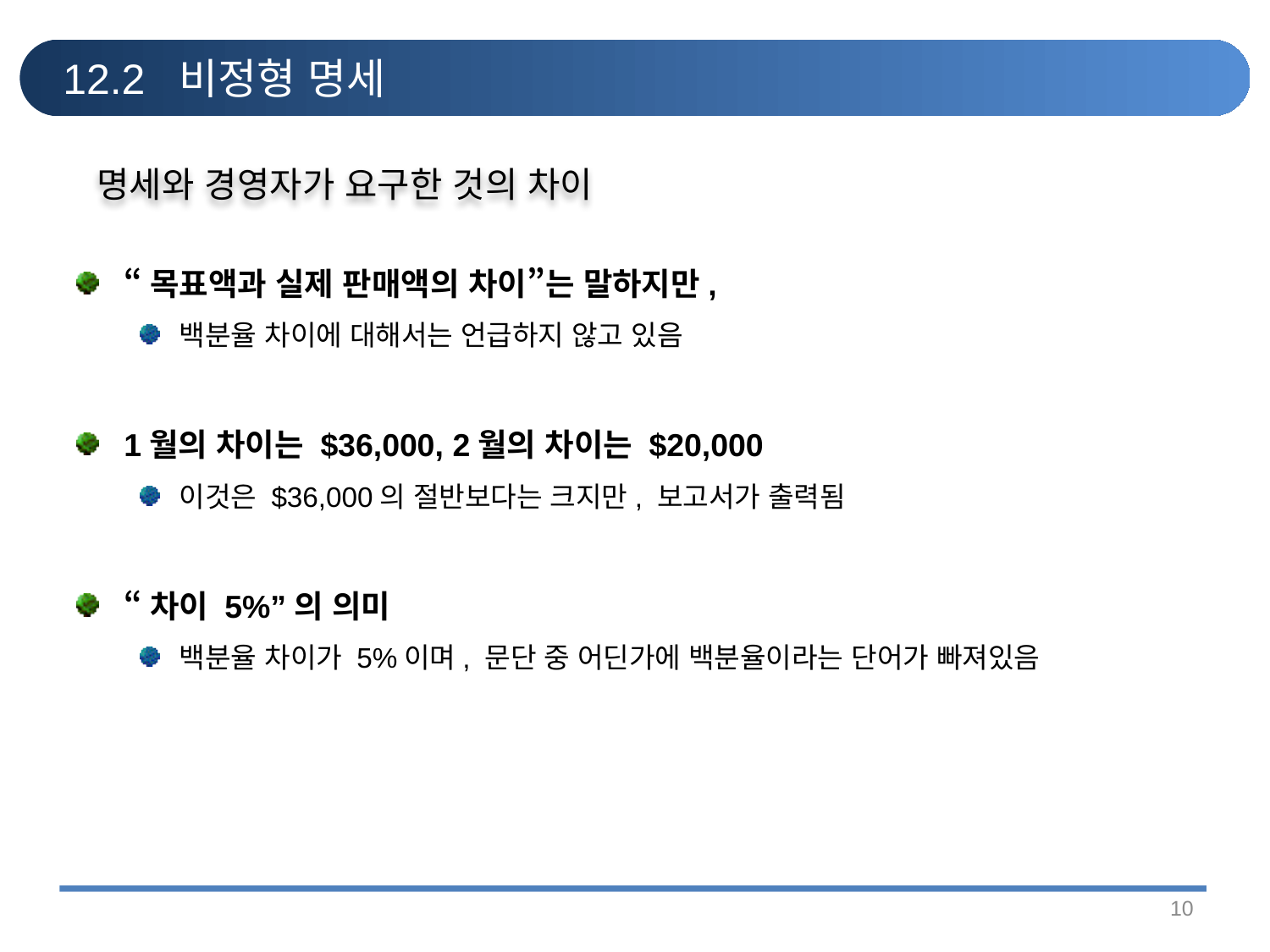

# 12.2  비정형 명세
명세와 경영자가 요구한 것의 차이
“목표액과 실제 판매액의 차이”는 말하지만,
백분율 차이에 대해서는 언급하지 않고 있음

1월의 차이는 $36,000, 2월의 차이는 $20,000
이것은 $36,000의 절반보다는 크지만, 보고서가 출력됨

“차이 5%”의 의미
백분율 차이가 5%이며, 문단 중 어딘가에 백분율이라는 단어가 빠져있음
10